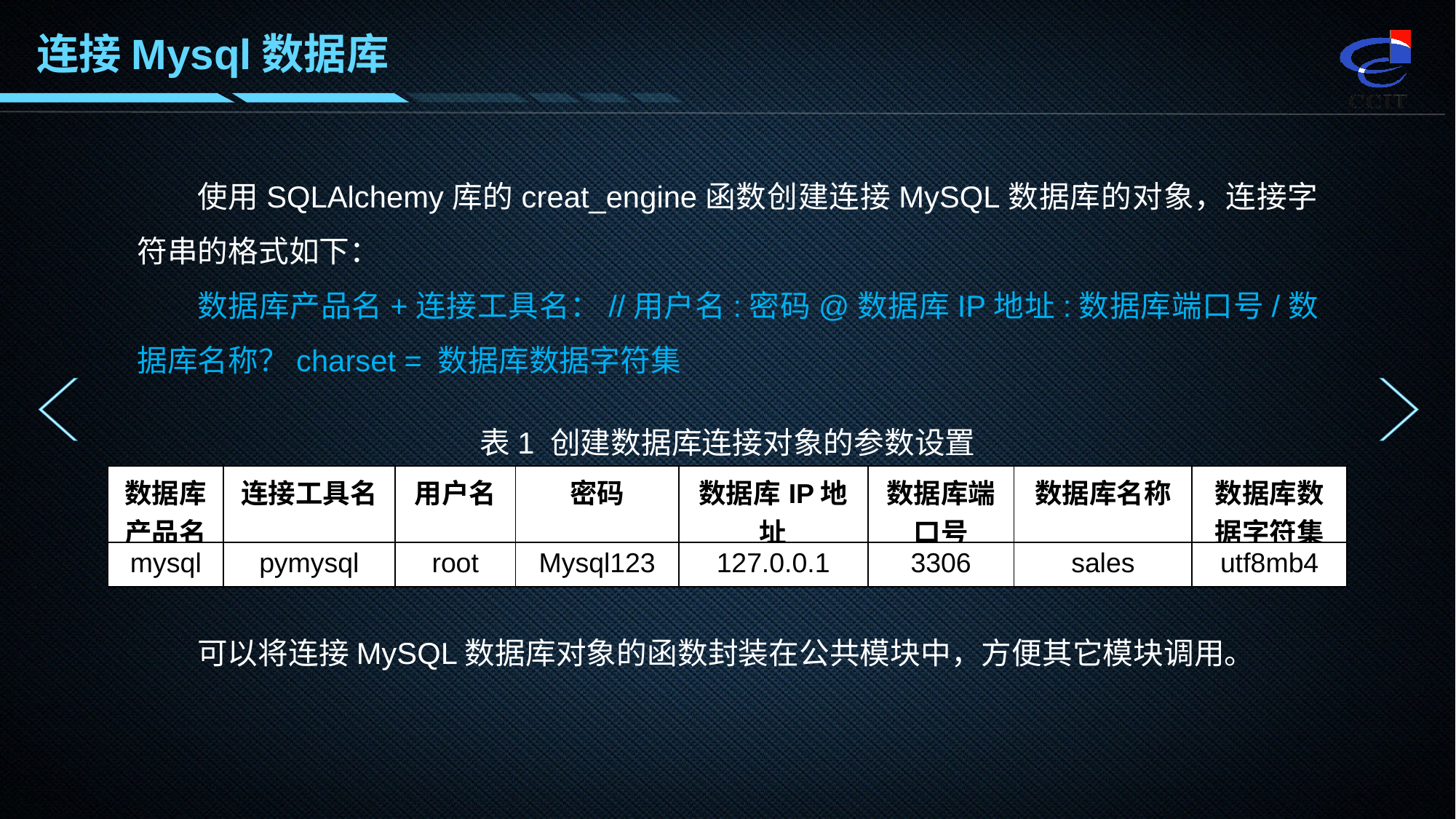

连接Mysql数据库
使用SQLAlchemy库的creat_engine函数创建连接MySQL数据库的对象，连接字符串的格式如下：
数据库产品名+连接工具名：//用户名:密码@数据库IP地址:数据库端口号/数据库名称？charset = 数据库数据字符集
表1 创建数据库连接对象的参数设置
| 数据库产品名 | 连接工具名 | 用户名 | 密码 | 数据库IP地址 | 数据库端口号 | 数据库名称 | 数据库数据字符集 |
| --- | --- | --- | --- | --- | --- | --- | --- |
| mysql | pymysql | root | Mysql123 | 127.0.0.1 | 3306 | sales | utf8mb4 |
可以将连接MySQL数据库对象的函数封装在公共模块中，方便其它模块调用。